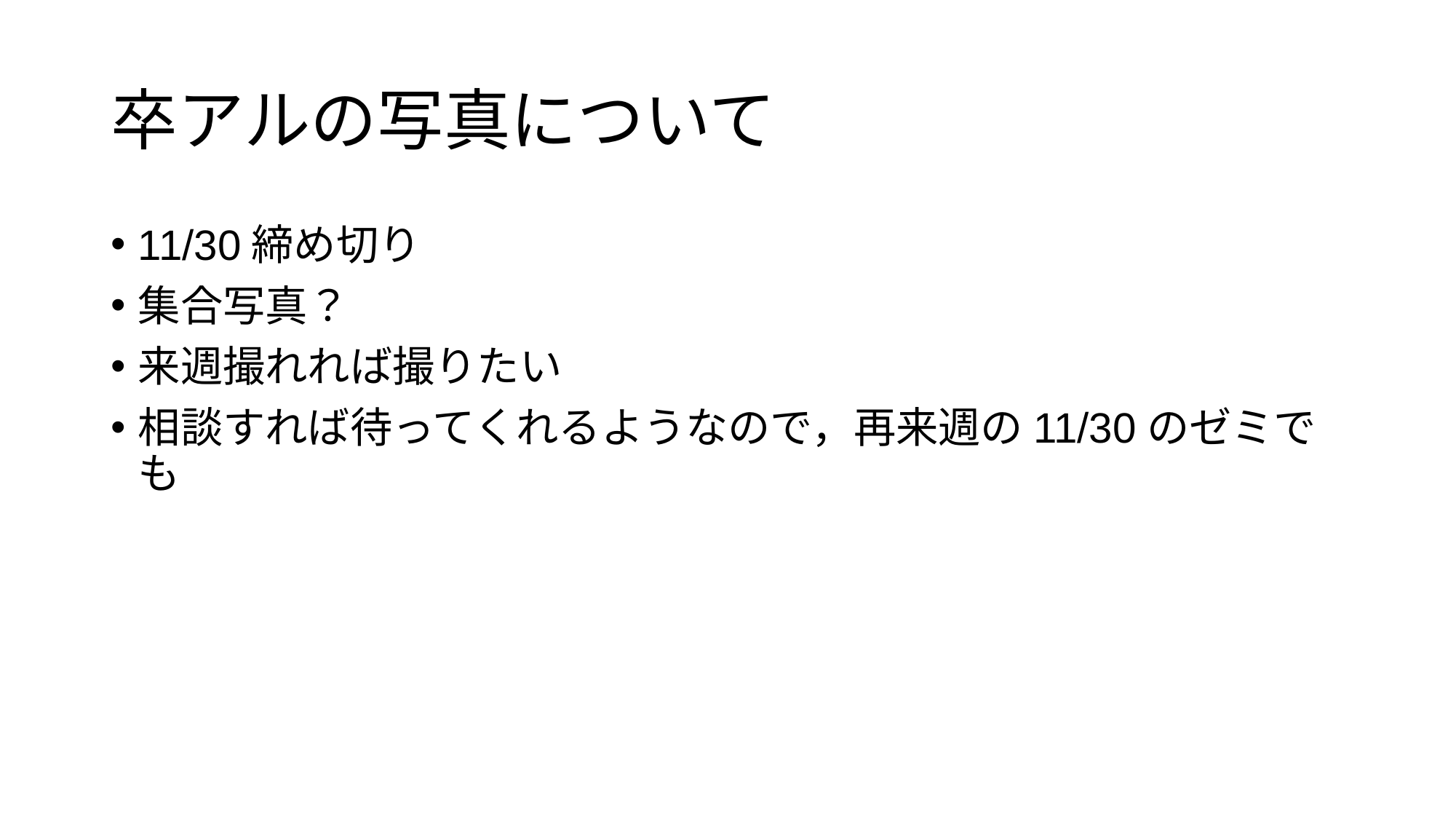

# 卒アルの写真について
11/30締め切り
集合写真？
来週撮れれば撮りたい
相談すれば待ってくれるようなので，再来週の11/30のゼミでも